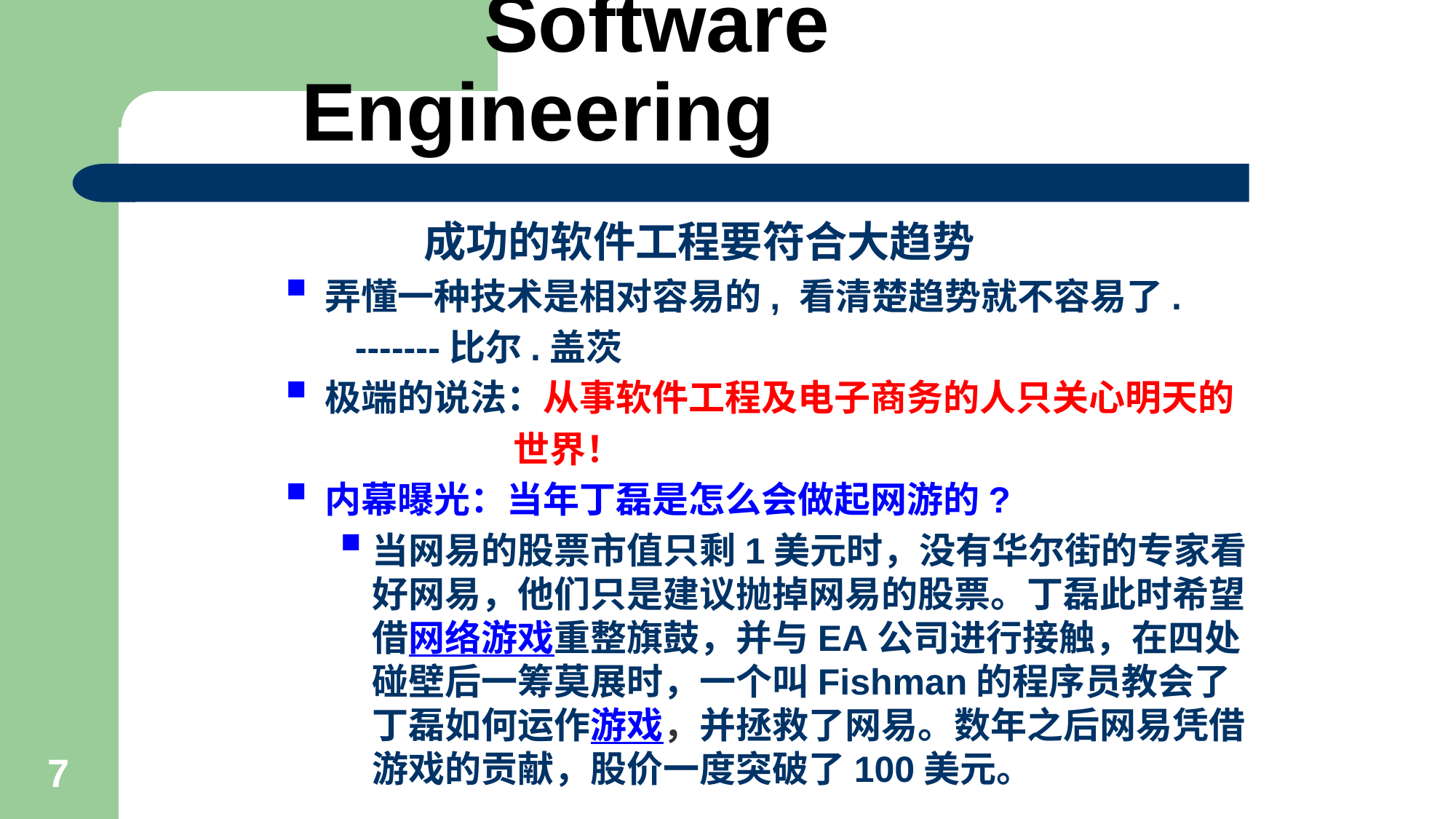

# Software   Engineering
                成功的软件工程要符合大趋势
弄懂一种技术是相对容易的, 看清楚趋势就不容易了.
       -------比尔.盖茨
极端的说法：从事软件工程及电子商务的人只关心明天的
                           世界！
内幕曝光：当年丁磊是怎么会做起网游的?
当网易的股票市值只剩1美元时，没有华尔街的专家看好网易，他们只是建议抛掉网易的股票。丁磊此时希望借网络游戏重整旗鼓，并与EA公司进行接触，在四处碰壁后一筹莫展时，一个叫Fishman的程序员教会了丁磊如何运作游戏，并拯救了网易。数年之后网易凭借游戏的贡献，股价一度突破了100美元。
7